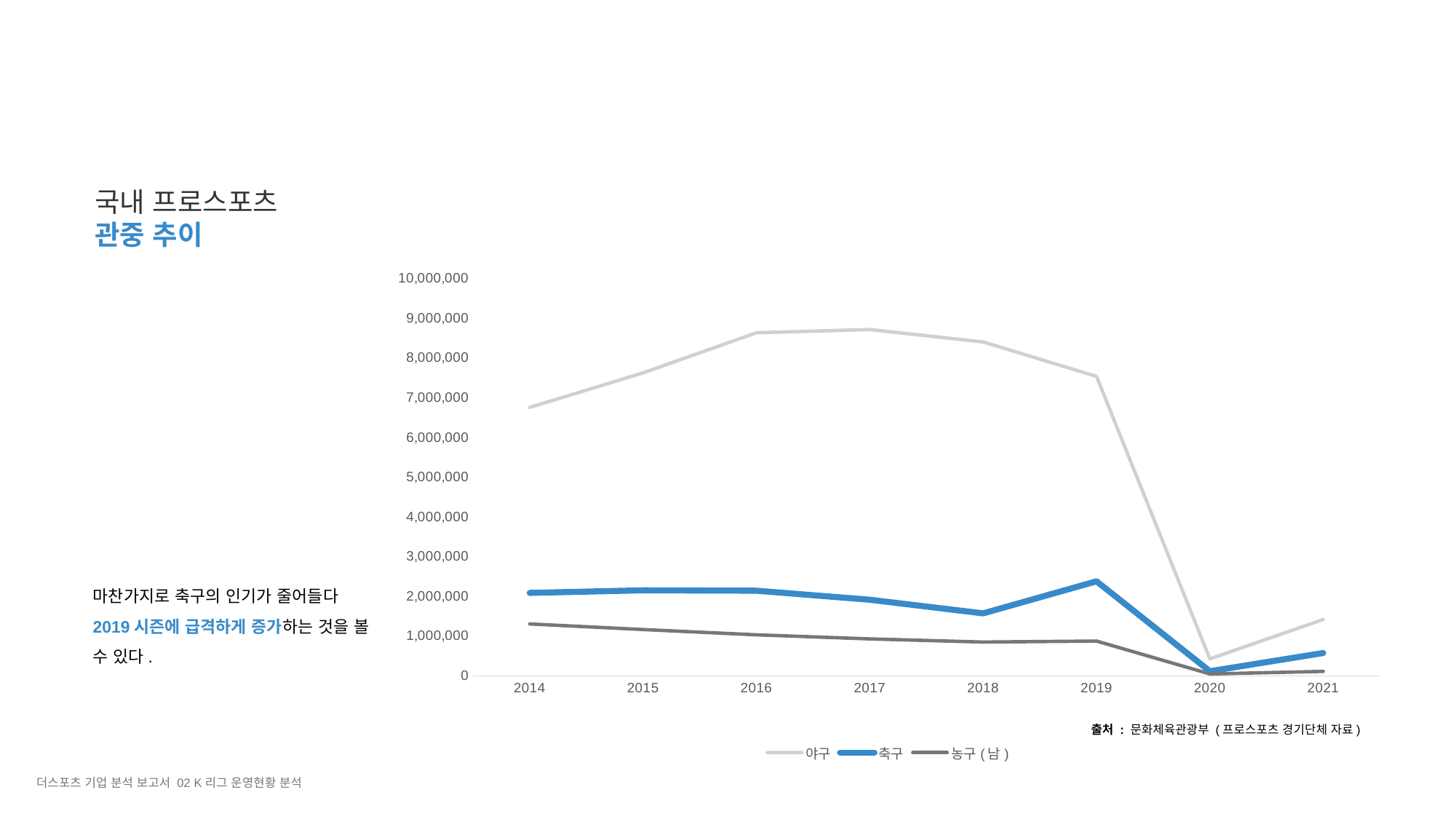

국내 프로스포츠
관중 추이

### Chart

| Category | 야구 | 축구 | 농구(남) |
|---|---|---|---|
| 2014 | 6754619.0 | 2084768.0 | 1303988.0 |
| 2015 | 7622495.0 | 2150416.0 | 1163557.0 |
| 2016 | 8631829.0 | 2139826.0 | 1030846.0 |
| 2017 | 8713420.0 | 1913164.0 | 927844.0 |
| 2018 | 8400502.0 | 1570628.0 | 848395.0 |
| 2019 | 7535075.0 | 2376923.0 | 873782.0 |
| 2020 | 424399.0 | 114412.0 | 46307.0 |
| 2021 | 1416061.0 | 572276.0 | 110235.0 |
마찬가지로 축구의 인기가 줄어들다 2019시즌에 급격하게 증가하는 것을 볼 수 있다.

출처 : 문화체육관광부 (프로스포츠 경기단체 자료)
더스포츠 기업 분석 보고서 02 K리그 운영현황 분석